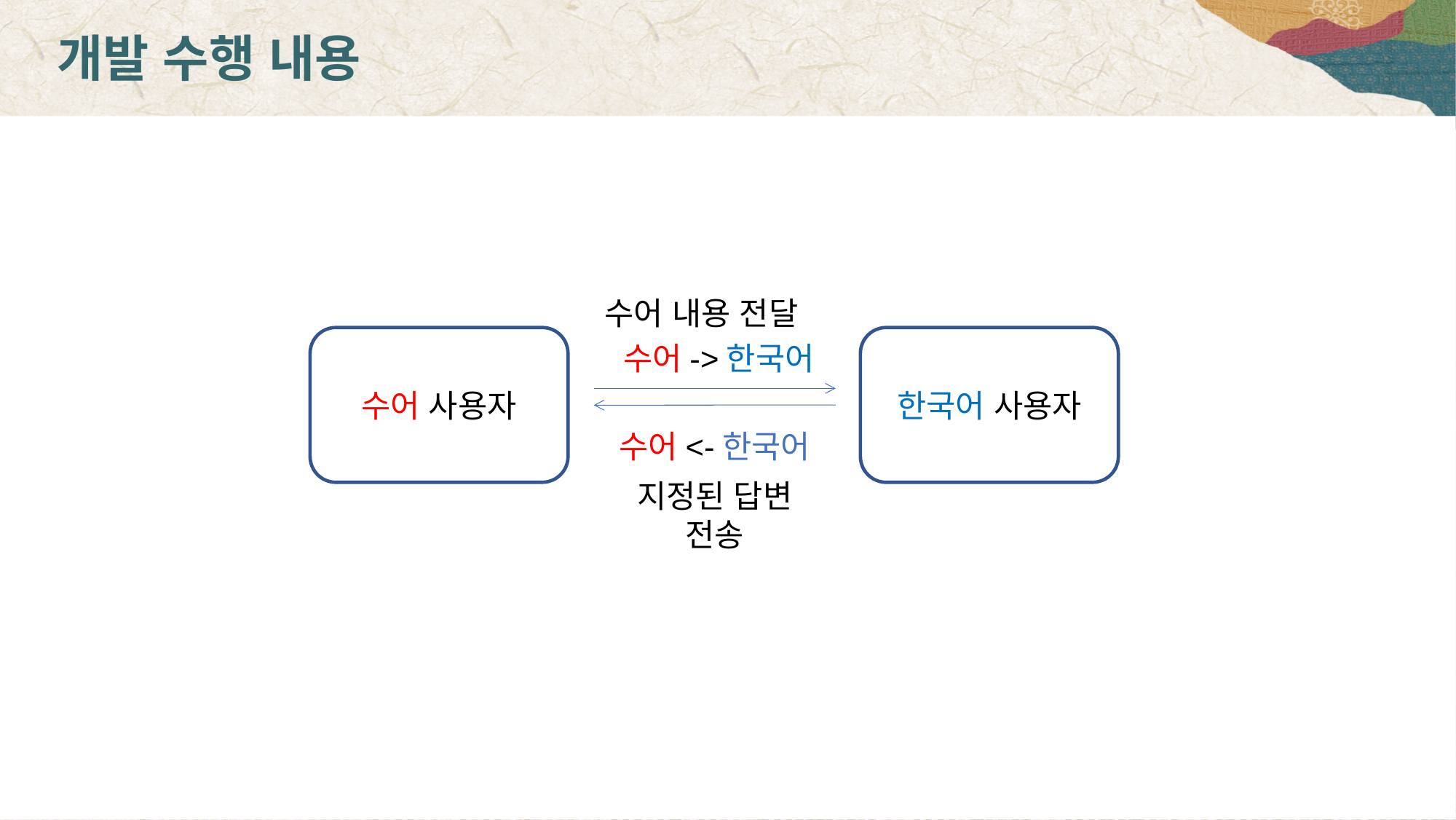

개발 수행 내용

수어 내용 전달
수어 사용자
한국어 사용자
수어->한국어
수어<-한국어
지정된 답변
전송